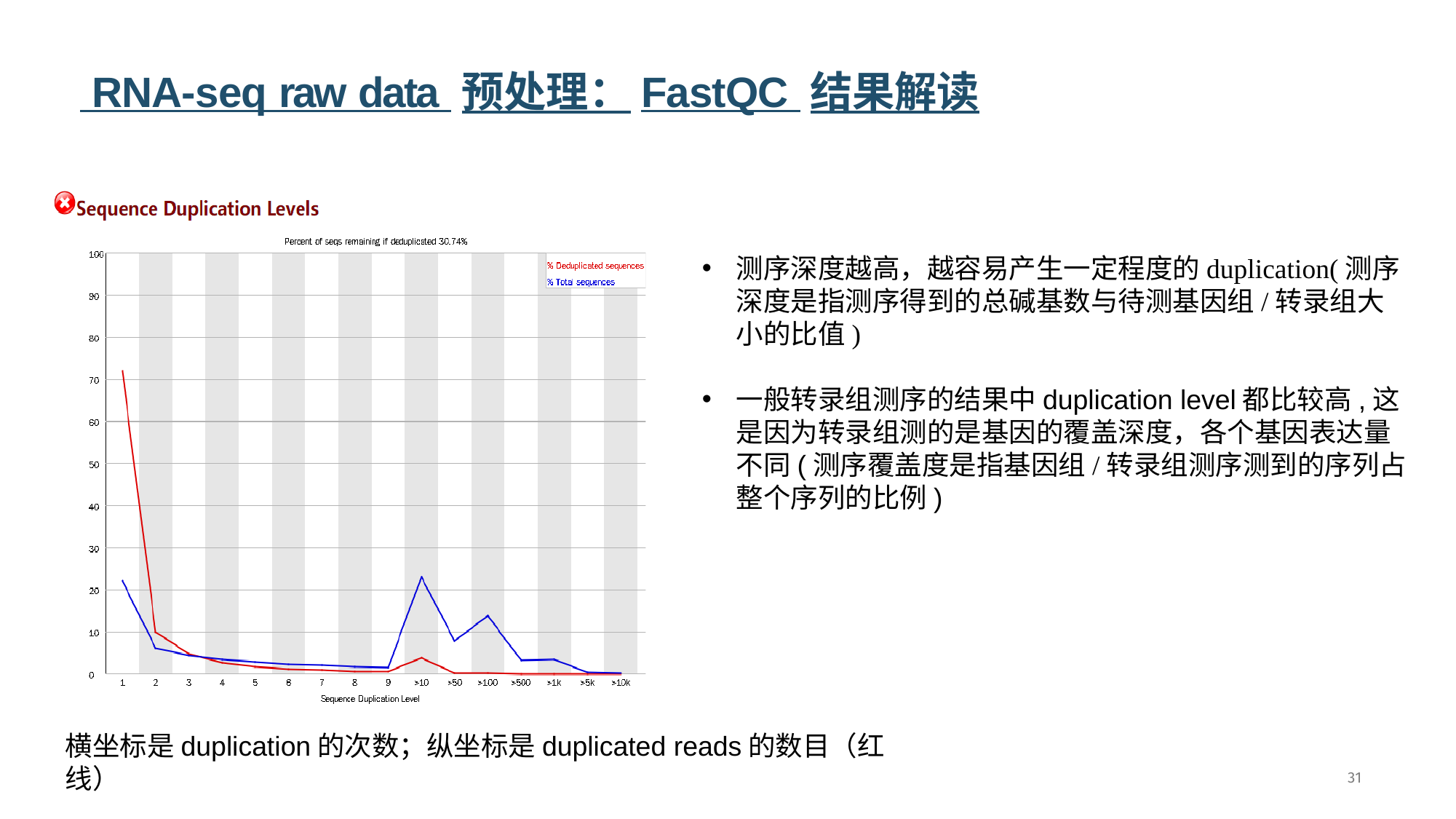

# RNA-seq raw data 预处理：FastQC 结果解读

测序深度越高，越容易产生一定程度的duplication(测序深度是指测序得到的总碱基数与待测基因组/转录组大小的比值)

一般转录组测序的结果中duplication level都比较高,这是因为转录组测的是基因的覆盖深度，各个基因表达量不同(测序覆盖度是指基因组/转录组测序测到的序列占整个序列的比例)
横坐标是duplication的次数；纵坐标是duplicated reads的数目（红线）
31